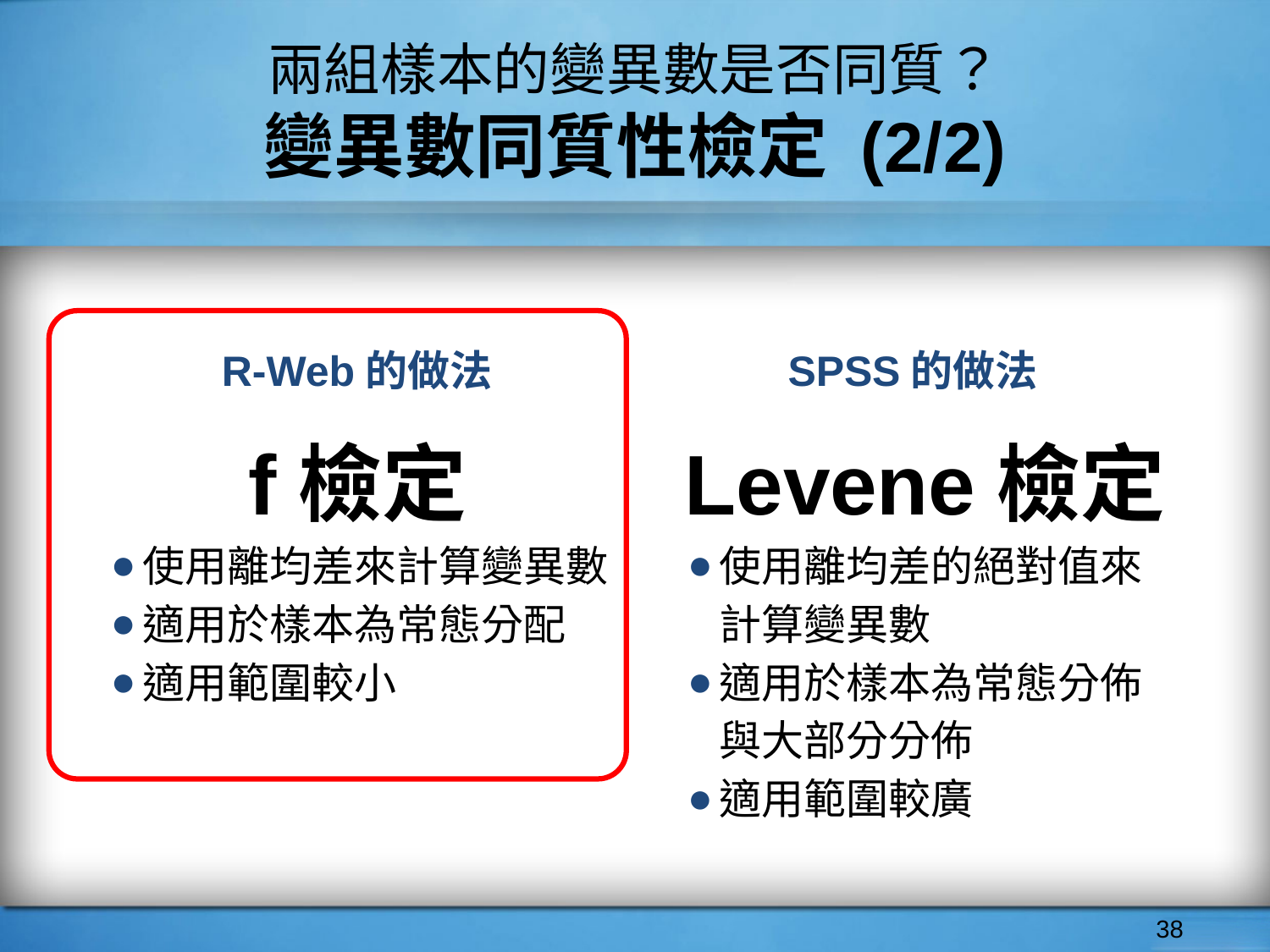

# 兩組樣本的變異數是否同質？
變異數同質性檢定 (2/2)

R-Web的做法
SPSS的做法
Levene檢定
使用離均差的絕對值來計算變異數
適用於樣本為常態分佈與大部分分佈
適用範圍較廣

f檢定
使用離均差來計算變異數
適用於樣本為常態分配
適用範圍較小
38